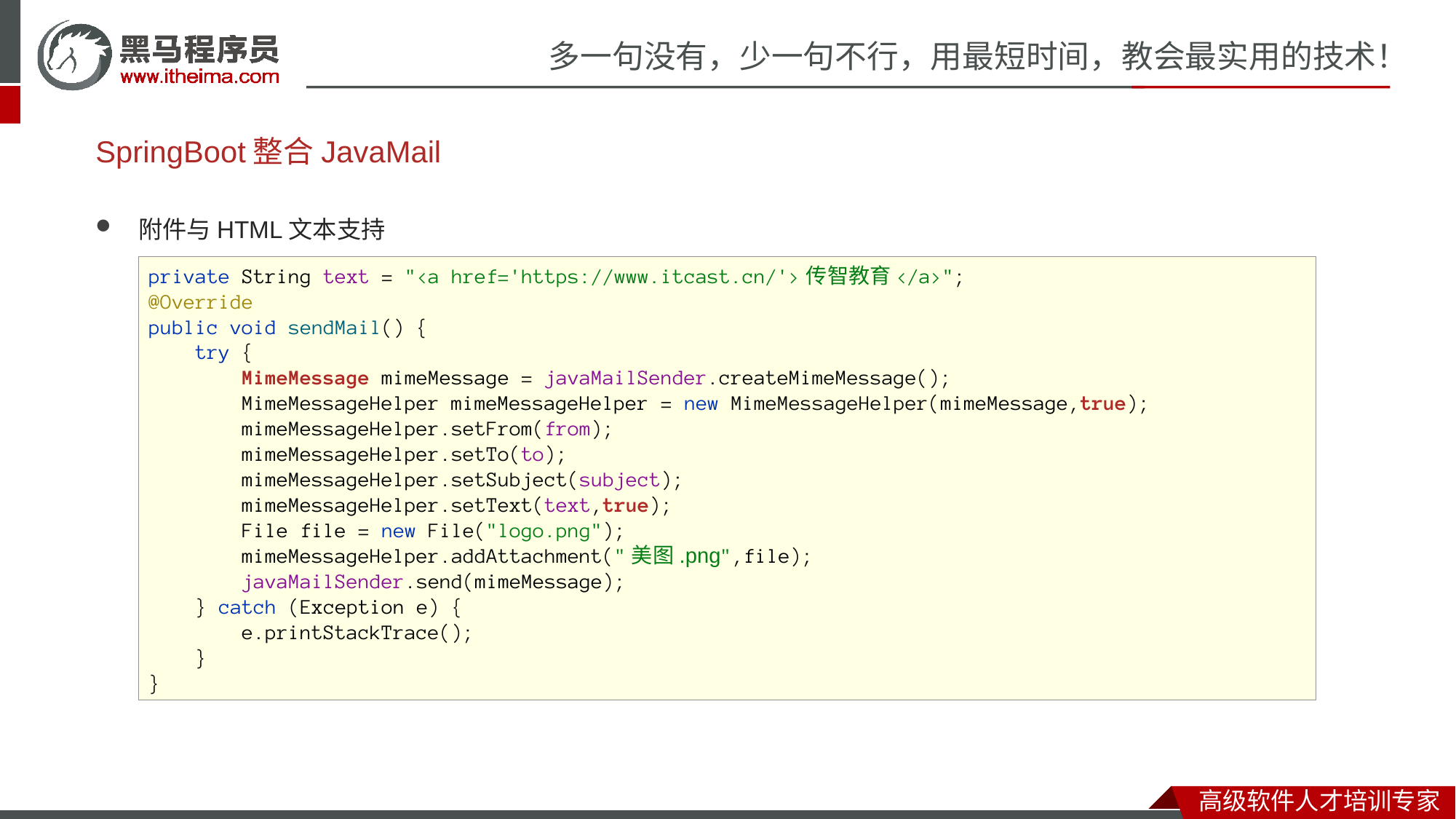

# SpringBoot整合JavaMail
附件与HTML文本支持
private String text = "<a href='https://www.itcast.cn/'>传智教育</a>";
@Override
public void sendMail() {
    try {
        MimeMessage mimeMessage = javaMailSender.createMimeMessage();
        MimeMessageHelper mimeMessageHelper = new MimeMessageHelper(mimeMessage,true);
        mimeMessageHelper.setFrom(from);
        mimeMessageHelper.setTo(to);
        mimeMessageHelper.setSubject(subject);
        mimeMessageHelper.setText(text,true);
        File file = new File("logo.png");
        mimeMessageHelper.addAttachment("美图.png",file);
        javaMailSender.send(mimeMessage);
    } catch (Exception e) {
        e.printStackTrace();
    }
}